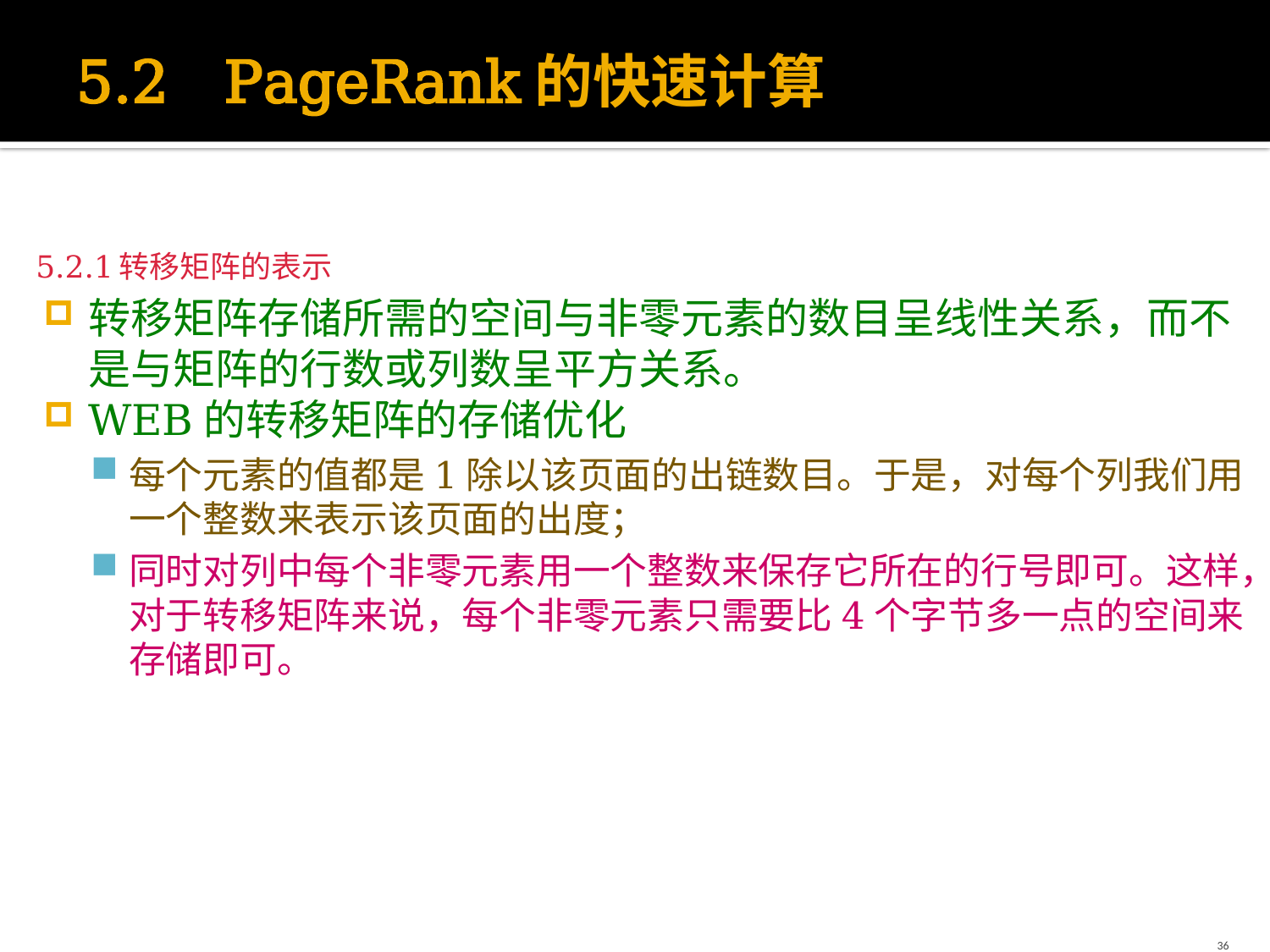

# 5.2   PageRank的快速计算
5.2.1转移矩阵的表示

转移矩阵存储所需的空间与非零元素的数目呈线性关系，而不是与矩阵的行数或列数呈平方关系。
WEB的转移矩阵的存储优化
每个元素的值都是1除以该页面的出链数目。于是，对每个列我们用一个整数来表示该页面的出度；
同时对列中每个非零元素用一个整数来保存它所在的行号即可。这样，对于转移矩阵来说，每个非零元素只需要比4个字节多一点的空间来存储即可。

36